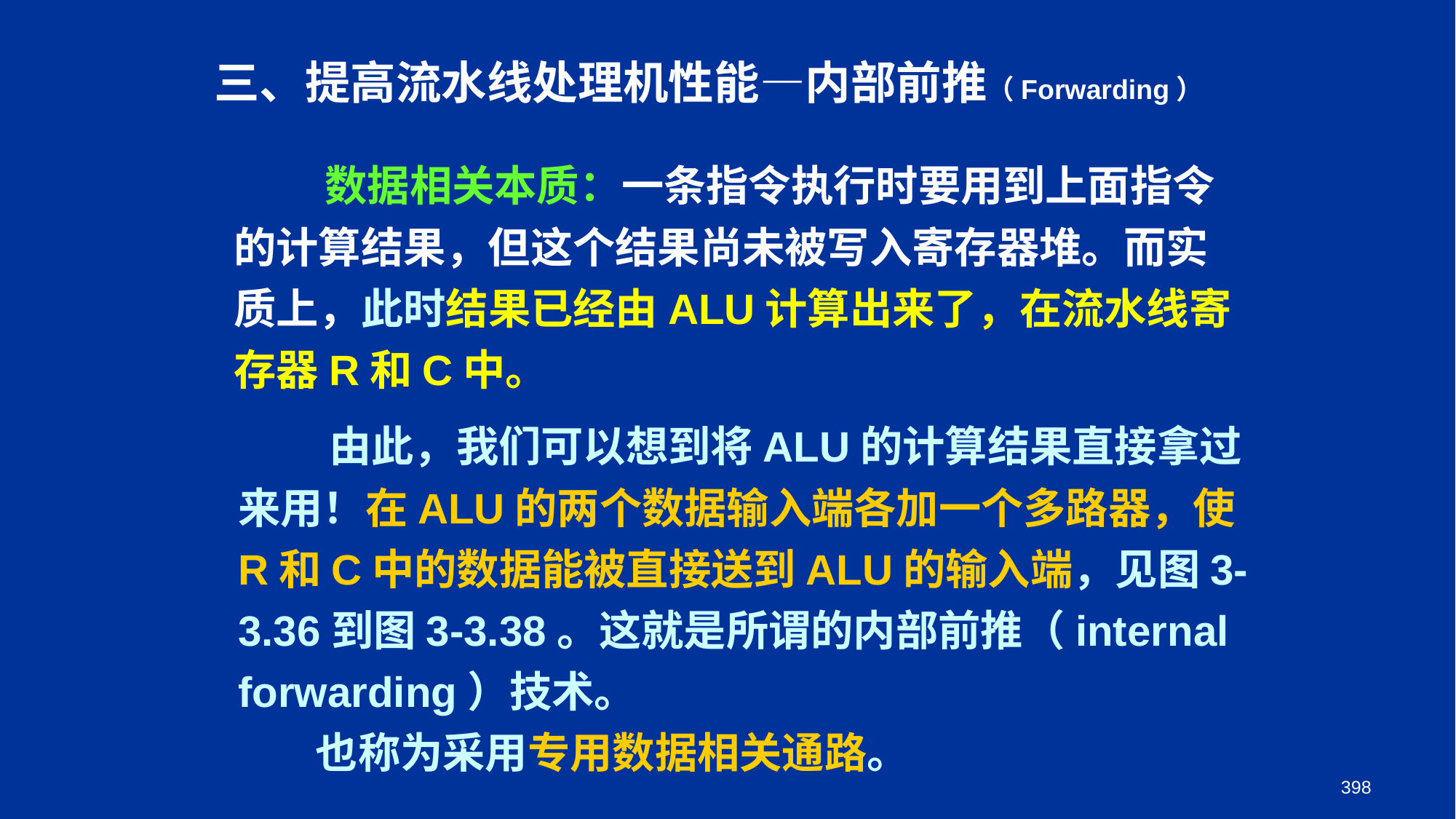

三、提高流水线处理机性能—内部前推（Forwarding）
　　数据相关本质：一条指令执行时要用到上面指令的计算结果，但这个结果尚未被写入寄存器堆。而实质上，此时结果已经由ALU计算出来了，在流水线寄存器R和C中。
　　由此，我们可以想到将ALU的计算结果直接拿过来用！在ALU的两个数据输入端各加一个多路器，使R和C中的数据能被直接送到ALU的输入端，见图3-3.36到图3-3.38。这就是所谓的内部前推（internal forwarding）技术。
       也称为采用专用数据相关通路。
398